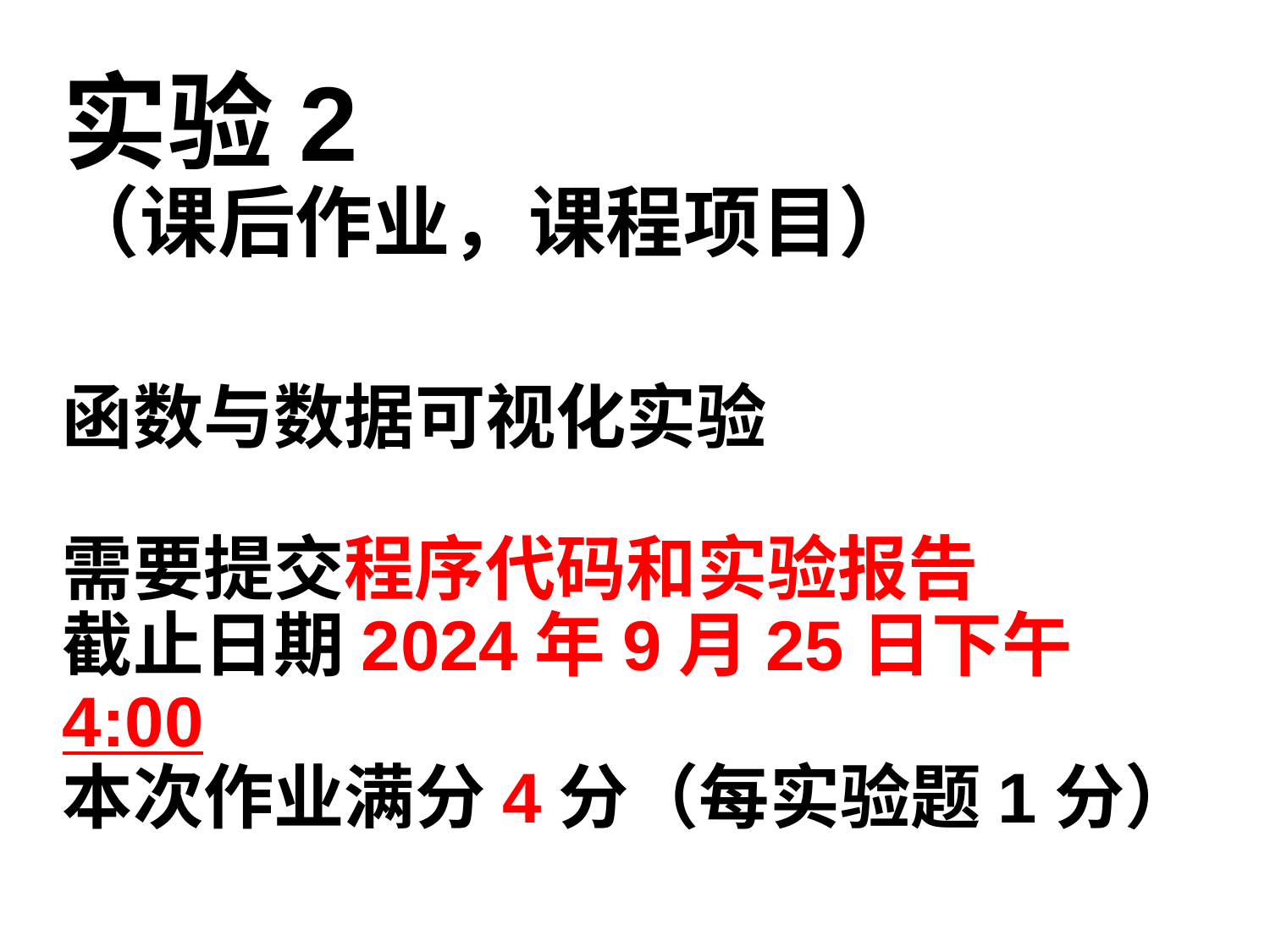

# 实验2 （课后作业，课程项目） 函数与数据可视化实验 需要提交程序代码和实验报告 截止日期2024年9月25日下午4:00 本次作业满分4分（每实验题1分）